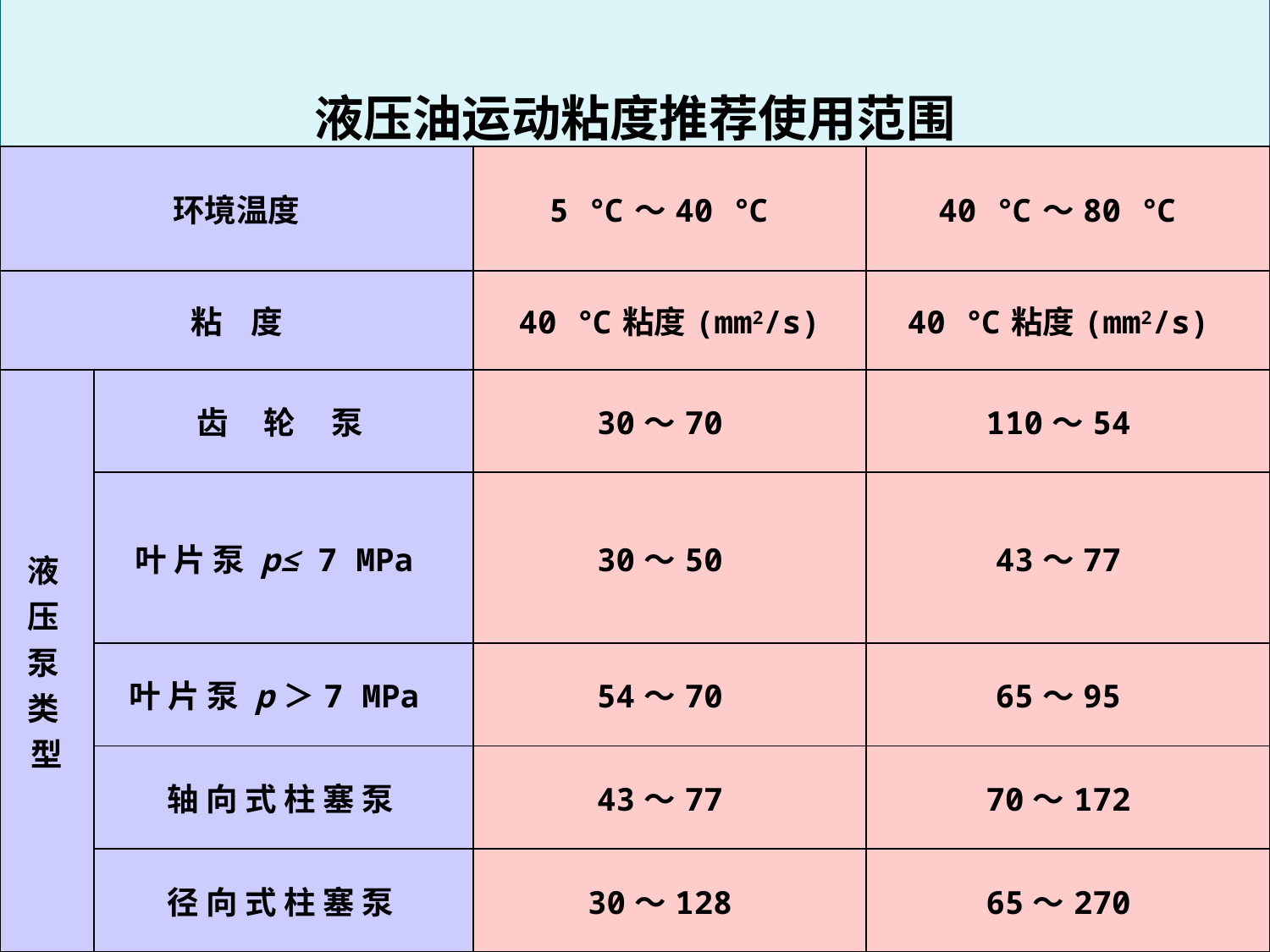

# 液压油运动粘度推荐使用范围
| 环境温度 |  | 5 ℃～40 ℃ | 40 ℃～80 ℃ |
| --- | --- | --- | --- |
| 粘    度 |  | 40 ℃粘度(mm2/s) | 40 ℃粘度(mm2/s) |
| 液 压 泵 类 型 | 齿 轮 泵 | 30～70 | 110～54 |
|  | 叶 片 泵 p≤ 7 MPa | 30～50 | 43～77 |
|  | 叶 片 泵 p＞7 MPa | 54～70 | 65～95 |
|  | 轴 向 式 柱 塞 泵 | 43～77 | 70～172 |
|  | 径 向 式 柱 塞 泵 | 30～128 | 65～270 |